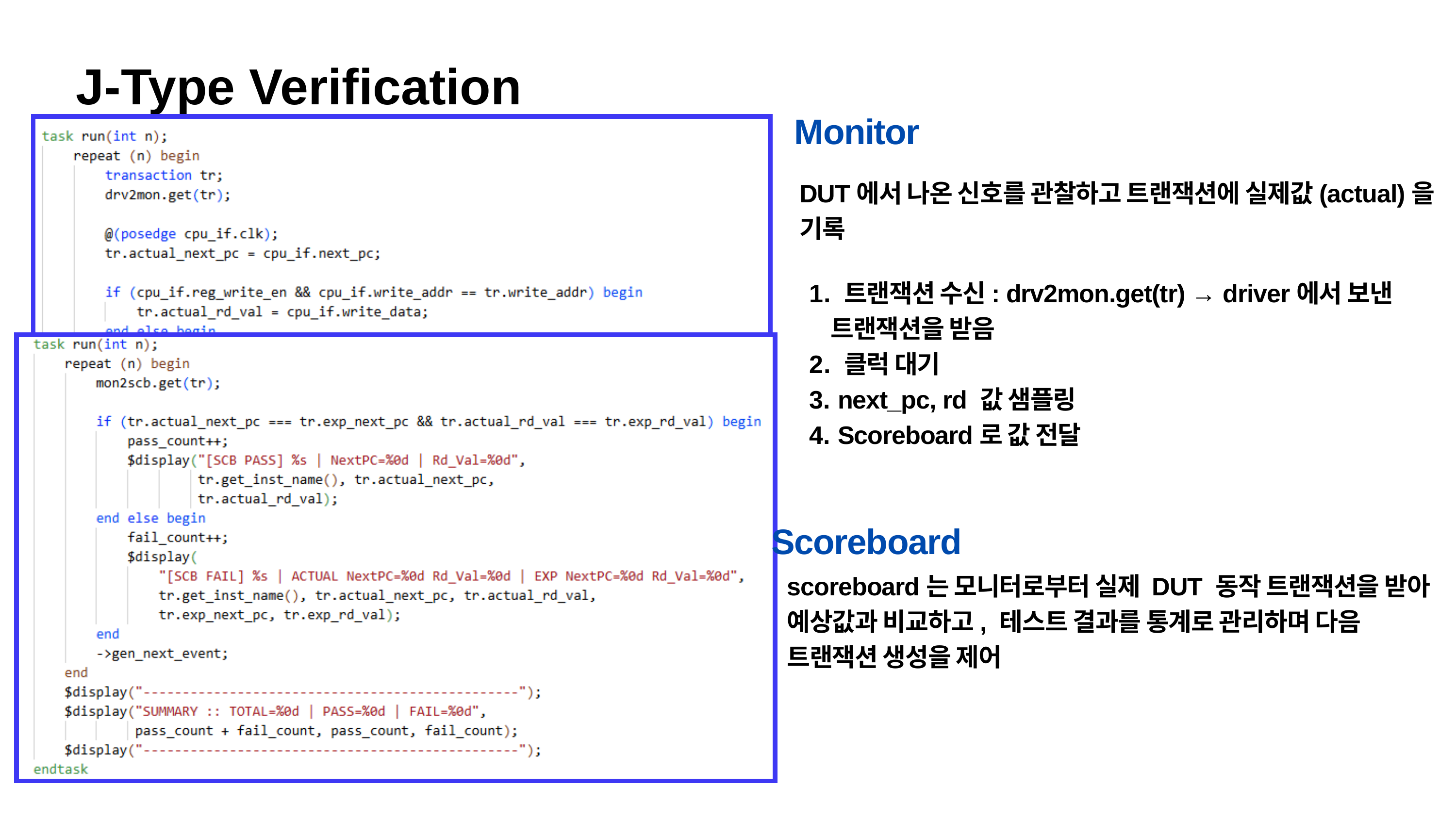

J-Type Verification
Monitor

DUT에서 나온 신호를 관찰하고 트랜잭션에 실제값(actual)을 기록
 트랜잭션 수신: drv2mon.get(tr) → driver에서 보낸 트랜잭션을 받음
 클럭 대기
 next_pc, rd 값 샘플링
 Scoreboard로 값 전달

Scoreboard
scoreboard는 모니터로부터 실제 DUT 동작 트랜잭션을 받아 예상값과 비교하고, 테스트 결과를 통계로 관리하며 다음 트랜잭션 생성을 제어